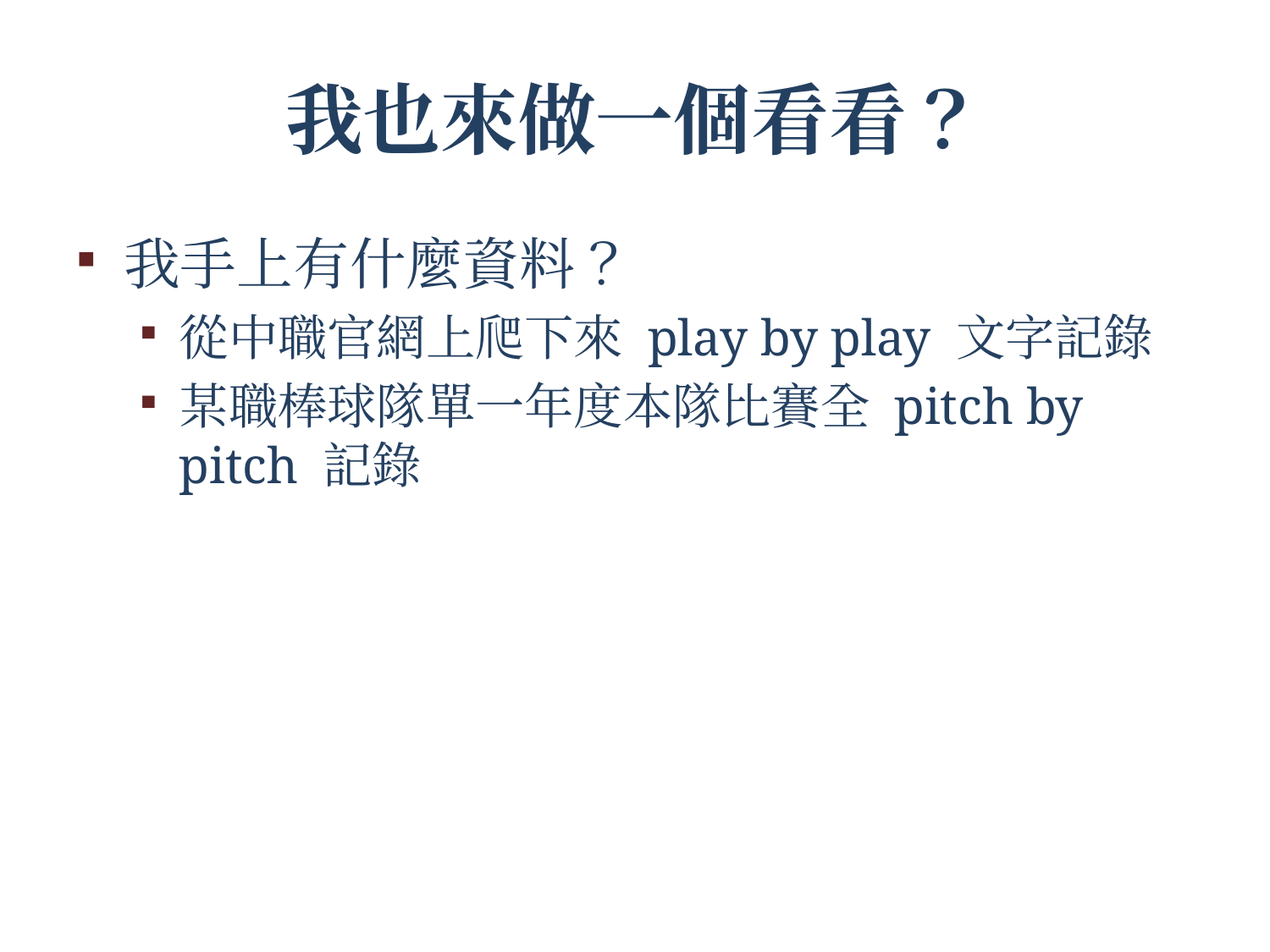

# 我也來做一個看看？
我手上有什麼資料？
從中職官網上爬下來 play by play 文字記錄
某職棒球隊單一年度本隊比賽全 pitch by pitch 記錄